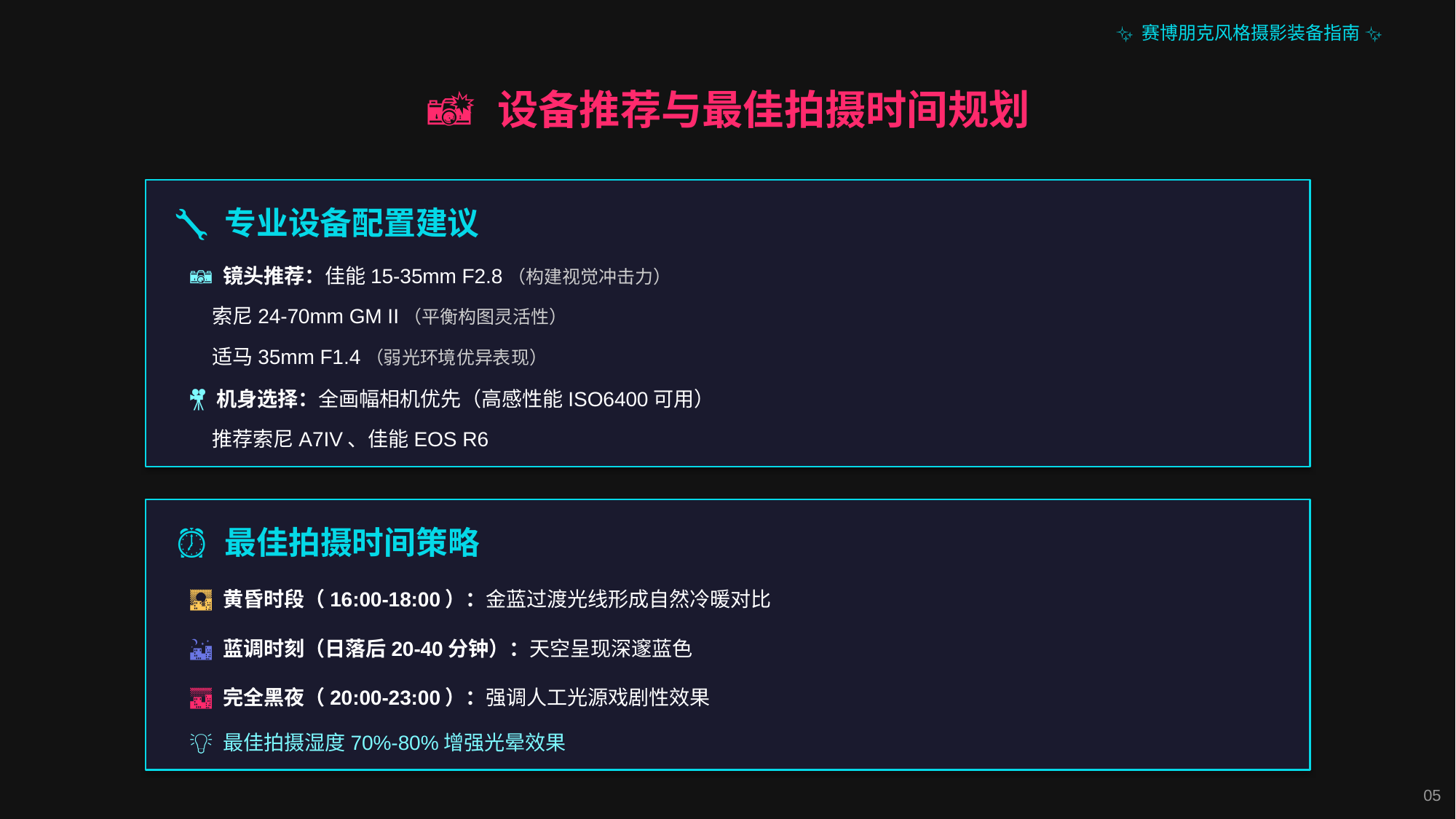

✨ 赛博朋克风格摄影装备指南 ✨
📸 设备推荐与最佳拍摄时间规划

🔧 专业设备配置建议
📷 镜头推荐：佳能15-35mm F2.8（构建视觉冲击力）
    索尼24-70mm GM II（平衡构图灵活性）
    适马35mm F1.4（弱光环境优异表现）
🎥 机身选择：全画幅相机优先（高感性能ISO6400可用）
    推荐索尼A7IV、佳能EOS R6

⏰ 最佳拍摄时间策略
🌇 黄昏时段（16:00-18:00）：金蓝过渡光线形成自然冷暖对比
🌃 蓝调时刻（日落后20-40分钟）：天空呈现深邃蓝色
🌆 完全黑夜（20:00-23:00）：强调人工光源戏剧性效果
💡 最佳拍摄湿度70%-80%增强光晕效果
05